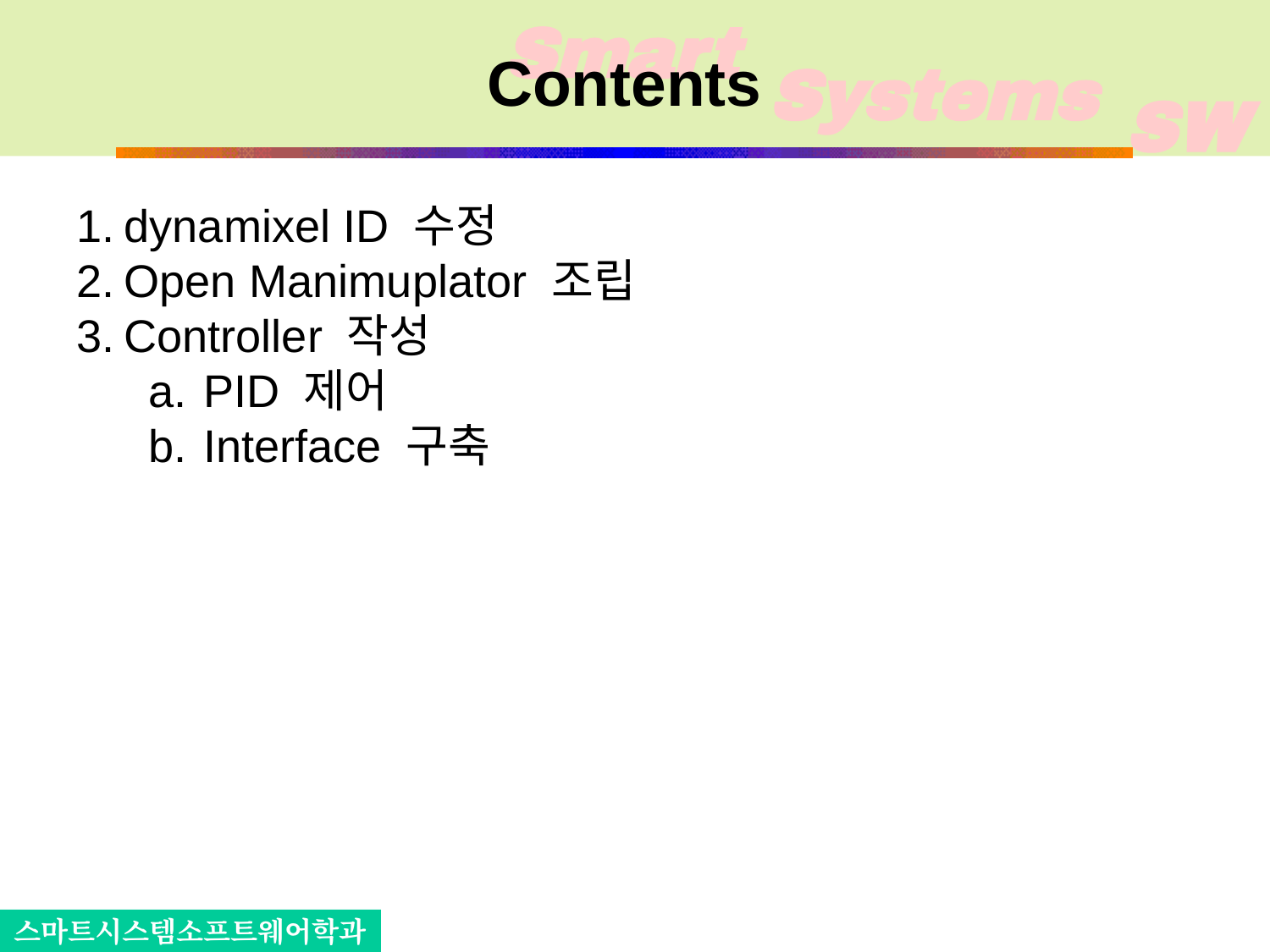

# Contents
dynamixel ID 수정
Open Manimuplator 조립
Controller 작성
PID 제어
Interface 구축